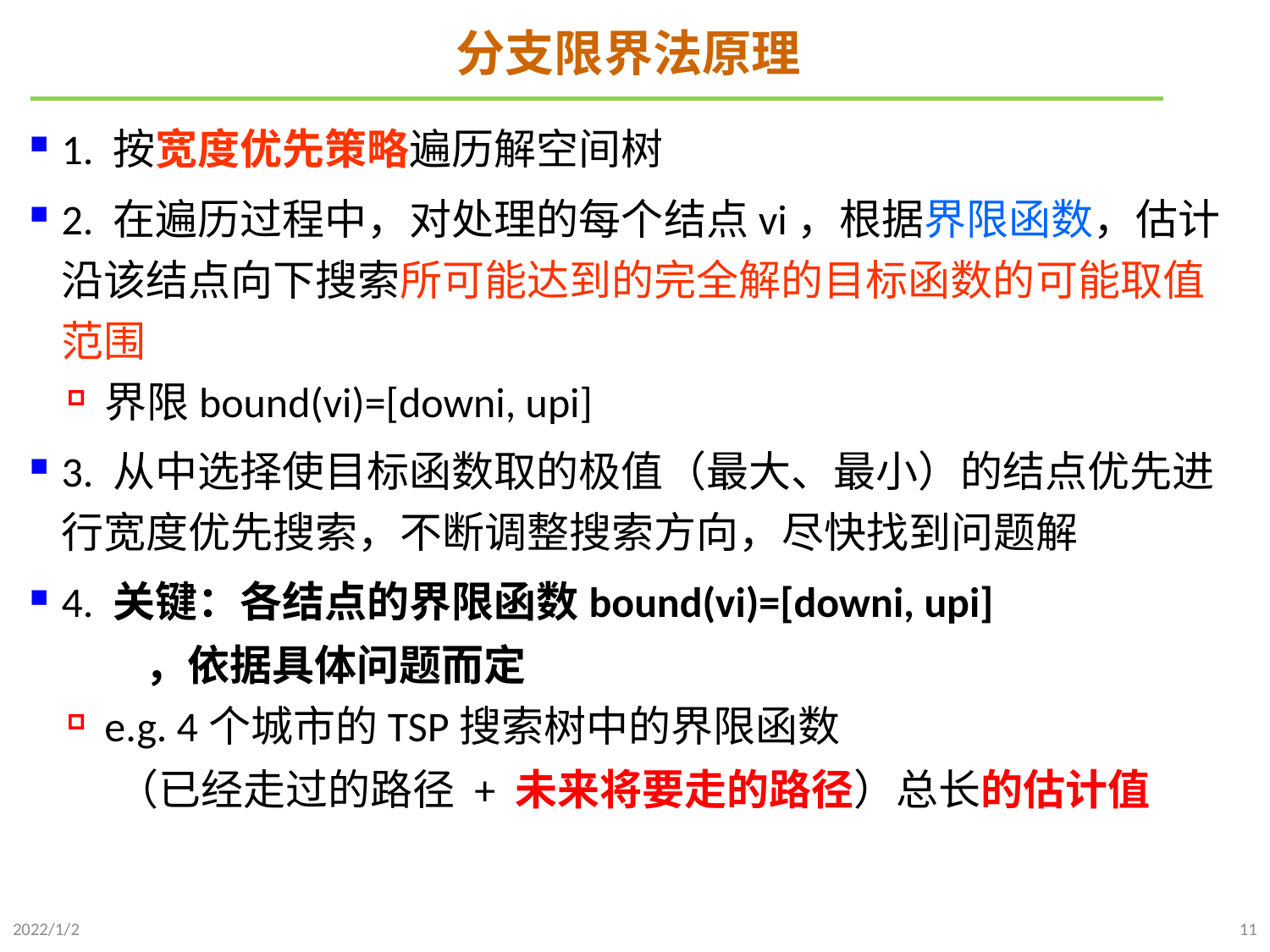

# 分支限界法原理
1. 按宽度优先策略遍历解空间树
2. 在遍历过程中，对处理的每个结点vi，根据界限函数，估计沿该结点向下搜索所可能达到的完全解的目标函数的可能取值范围
界限bound(vi)=[downi, upi]
3. 从中选择使目标函数取的极值（最大、最小）的结点优先进行宽度优先搜索，不断调整搜索方向，尽快找到问题解
4. 关键：各结点的界限函数bound(vi)=[downi, upi]
           ，依据具体问题而定
e.g. 4个城市的TSP搜索树中的界限函数
        （已经走过的路径 + 未来将要走的路径）总长的估计值

2022/1/2
11